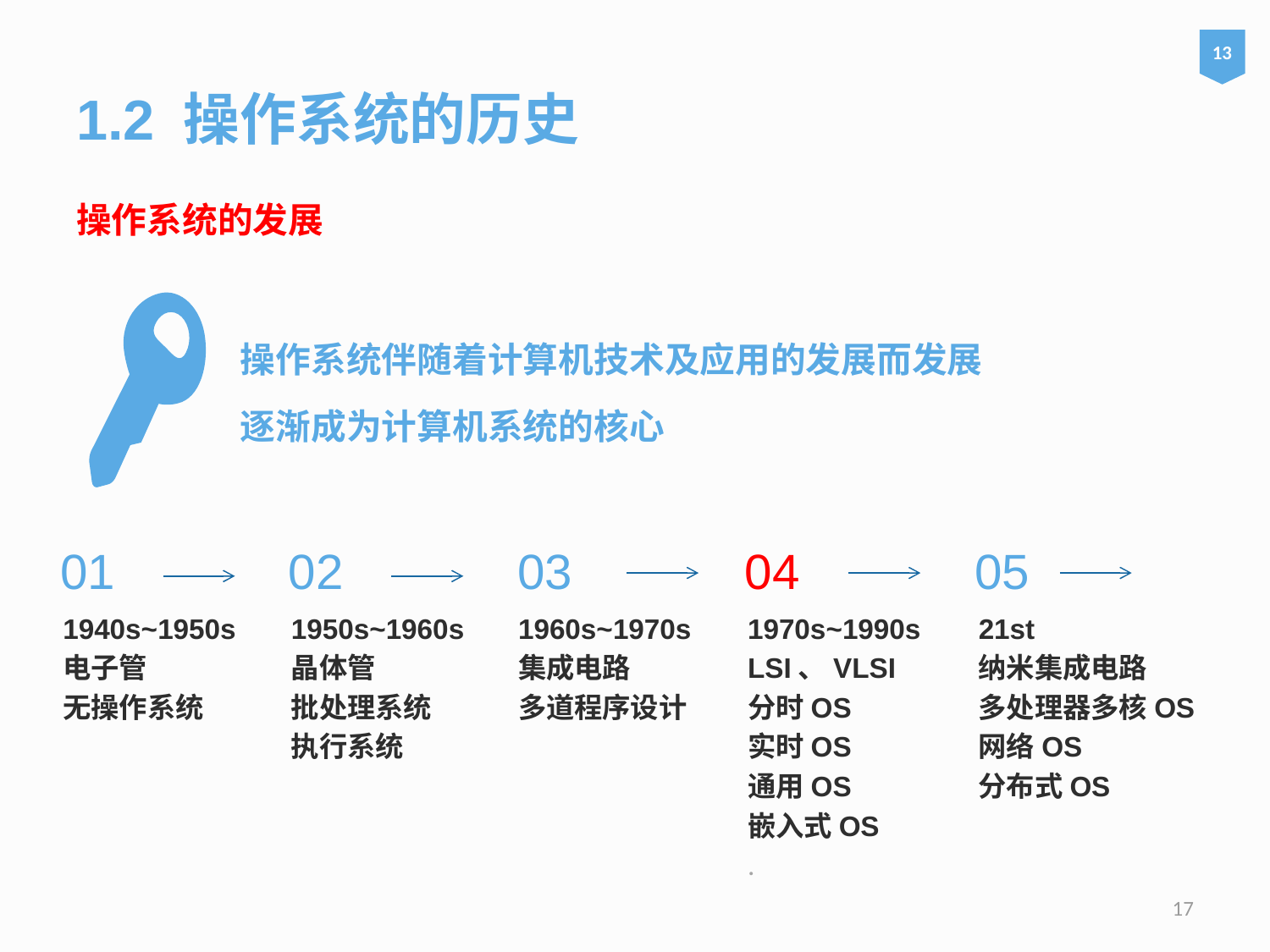

13
1.2 操作系统的历史
操作系统的发展

操作系统伴随着计算机技术及应用的发展而发展
逐渐成为计算机系统的核心
01
02
03
04
05
1940s~1950s
电子管
无操作系统
1950s~1960s
晶体管
批处理系统
执行系统
1960s~1970s
集成电路
多道程序设计
1970s~1990s
LSI、VLSI
分时OS
实时OS
通用OS
嵌入式OS
.
21st
纳米集成电路
多处理器多核OS
网络OS
分布式OS

17